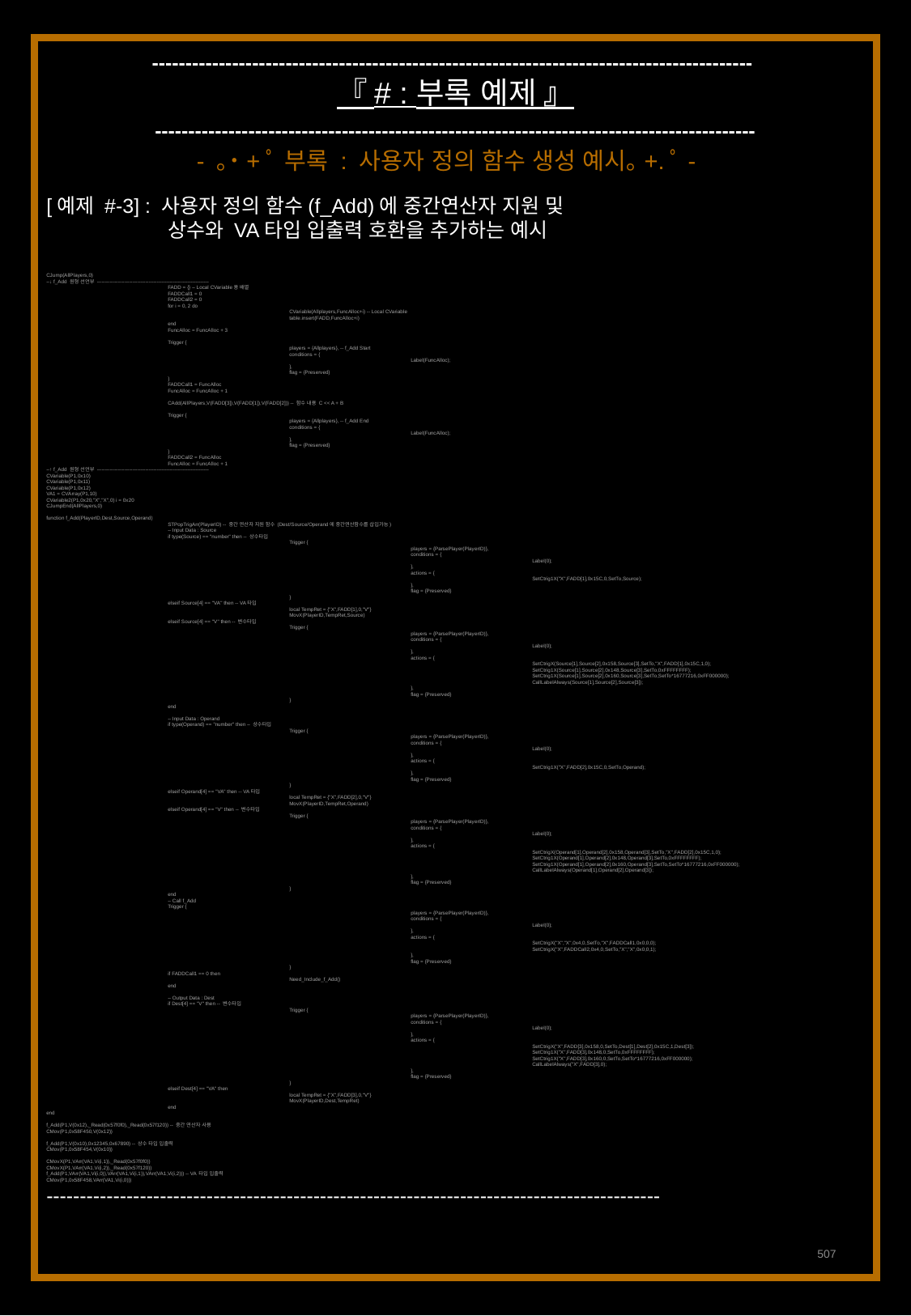

------------------------------------------------------------------------------------------
『 # : 부록 예제 』
------------------------------------------------------------------------------------------
- ｡˙+ﾟ 부록 : 사용자 정의 함수 생성 예시｡+.ﾟ-
[예제 #-3] : 사용자 정의 함수(f_Add)에 중간연산자 지원 및
	상수와 VA타입 입출력 호환을 추가하는 예시

CJump(AllPlayers,0)
--↓ f_Add 원형 선언부 ---------------------------------------------------------------------
	FADD = {} -- Local CVariable용 배열
	FADDCall1 = 0
	FADDCall2 = 0
	for i = 0, 2 do
		CVariable(Allplayers,FuncAlloc+i) -- Local CVariable
		table.insert(FADD,FuncAlloc+i)
	end
	FuncAlloc = FuncAlloc + 3

	Trigger {
		players = {Allplayers}, -- f_Add Start
		conditions = {
			Label(FuncAlloc);
		},
		flag = {Preserved}
	}
	FADDCall1 = FuncAlloc
	FuncAlloc = FuncAlloc + 1

	CAdd(AllPlayers,V(FADD[3]),V(FADD[1]),V(FADD[2])) -- 함수 내용 C << A + B

	Trigger {
		players = {Allplayers}, -- f_Add End
		conditions = {
			Label(FuncAlloc);
		},
		flag = {Preserved}
	}
	FADDCall2 = FuncAlloc
	FuncAlloc = FuncAlloc + 1
--↑ f_Add 원형 선언부 ---------------------------------------------------------------------
CVariable(P1,0x10)
CVariable(P1,0x11)
CVariable(P1,0x12)
VA1 = CVArray(P1,10)
CVariable2(P1,0x20,"X","X",0) i = 0x20
CJumpEnd(AllPlayers,0)

function f_Add(PlayerID,Dest,Source,Operand)
	STPopTrigArr(PlayerID) -- 중간 연산자 지원 함수 (Dest/Source/Operand에 중간연산함수를 삽입가능)
	-- Input Data : Source
	if type(Source) == "number" then -- 상수타입
		Trigger {
			players = {ParsePlayer(PlayerID)},
			conditions = {
				Label(0);
			},
			actions = {
				SetCtrig1X("X",FADD[1],0x15C,0,SetTo,Source);
			},
			flag = {Preserved}
		}
	elseif Source[4] == "VA" then -- VA타입
		local TempRet = {"X",FADD[1],0,"V"}
		MovX(PlayerID,TempRet,Source)
	elseif Source[4] == "V" then -- 변수타입
		Trigger {
			players = {ParsePlayer(PlayerID)},
			conditions = {
				Label(0);
			},
			actions = {
				SetCtrigX(Source[1],Source[2],0x158,Source[3],SetTo,"X",FADD[1],0x15C,1,0);
				SetCtrig1X(Source[1],Source[2],0x148,Source[3],SetTo,0xFFFFFFFF);
				SetCtrig1X(Source[1],Source[2],0x160,Source[3],SetTo,SetTo*16777216,0xFF000000);
				CallLabelAlways(Source[1],Source[2],Source[3]);
			},
			flag = {Preserved}
		}
	end

	-- Input Data : Operand
	if type(Operand) == "number" then -- 상수타입
		Trigger {
			players = {ParsePlayer(PlayerID)},
			conditions = {
				Label(0);
			},
			actions = {
				SetCtrig1X("X",FADD[2],0x15C,0,SetTo,Operand);
			},
			flag = {Preserved}
		}
	elseif Operand[4] == "VA" then -- VA타입
		local TempRet = {"X",FADD[2],0,"V"}
		MovX(PlayerID,TempRet,Operand)
	elseif Operand[4] == "V" then -- 변수타입
		Trigger {
			players = {ParsePlayer(PlayerID)},
			conditions = {
				Label(0);
			},
			actions = {
				SetCtrigX(Operand[1],Operand[2],0x158,Operand[3],SetTo,"X",FADD[2],0x15C,1,0);
				SetCtrig1X(Operand[1],Operand[2],0x148,Operand[3],SetTo,0xFFFFFFFF);
				SetCtrig1X(Operand[1],Operand[2],0x160,Operand[3],SetTo,SetTo*16777216,0xFF000000);
				CallLabelAlways(Operand[1],Operand[2],Operand[3]);
			},
			flag = {Preserved}
		}
	end
	-- Call f_Add
	Trigger {
			players = {ParsePlayer(PlayerID)},
			conditions = {
				Label(0);
			},
			actions = {
				SetCtrigX("X","X",0x4,0,SetTo,"X",FADDCall1,0x0,0,0);
				SetCtrigX("X",FADDCall2,0x4,0,SetTo,"X","X",0x0,0,1);
			},
			flag = {Preserved}
		}
	if FADDCall1 == 0 then
		Need_Include_f_Add()
	end

	-- Output Data : Dest
	if Dest[4] == "V" then -- 변수타입
		Trigger {
			players = {ParsePlayer(PlayerID)},
			conditions = {
				Label(0);
			},
			actions = {
				SetCtrigX("X",FADD[3],0x158,0,SetTo,Dest[1],Dest[2],0x15C,1,Dest[3]);
				SetCtrig1X("X",FADD[3],0x148,0,SetTo,0xFFFFFFFF);
				SetCtrig1X("X",FADD[3],0x160,0,SetTo,SetTo*16777216,0xFF000000);
				CallLabelAlways("X",FADD[3],0);
			},
			flag = {Preserved}
		}
	elseif Dest[4] == "VA" then
		local TempRet = {"X",FADD[3],0,"V"}
		MovX(PlayerID,Dest,TempRet)
	end
end

f_Add(P1,V(0x12),_Read(0x57f0f0),_Read(0x57f120)) -- 중간 연산자 사용
CMov(P1,0x58F450,V(0x12))

f_Add(P1,V(0x10),0x12345,0x67890) -- 상수 타입 입출력
CMov(P1,0x58F454,V(0x10))

CMovX(P1,VArr(VA1,Vi(i,1)),_Read(0x57f0f0))
CMovX(P1,VArr(VA1,Vi(i,2)),_Read(0x57f120))
f_Add(P1,VArr(VA1,Vi(i,0)),VArr(VA1,Vi(i,1)),VArr(VA1,Vi(i,2))) -- VA 타입 입출력
CMov(P1,0x58F458,VArr(VA1,Vi(i,0)))
--------------------------------------------------------------------------------------------
507